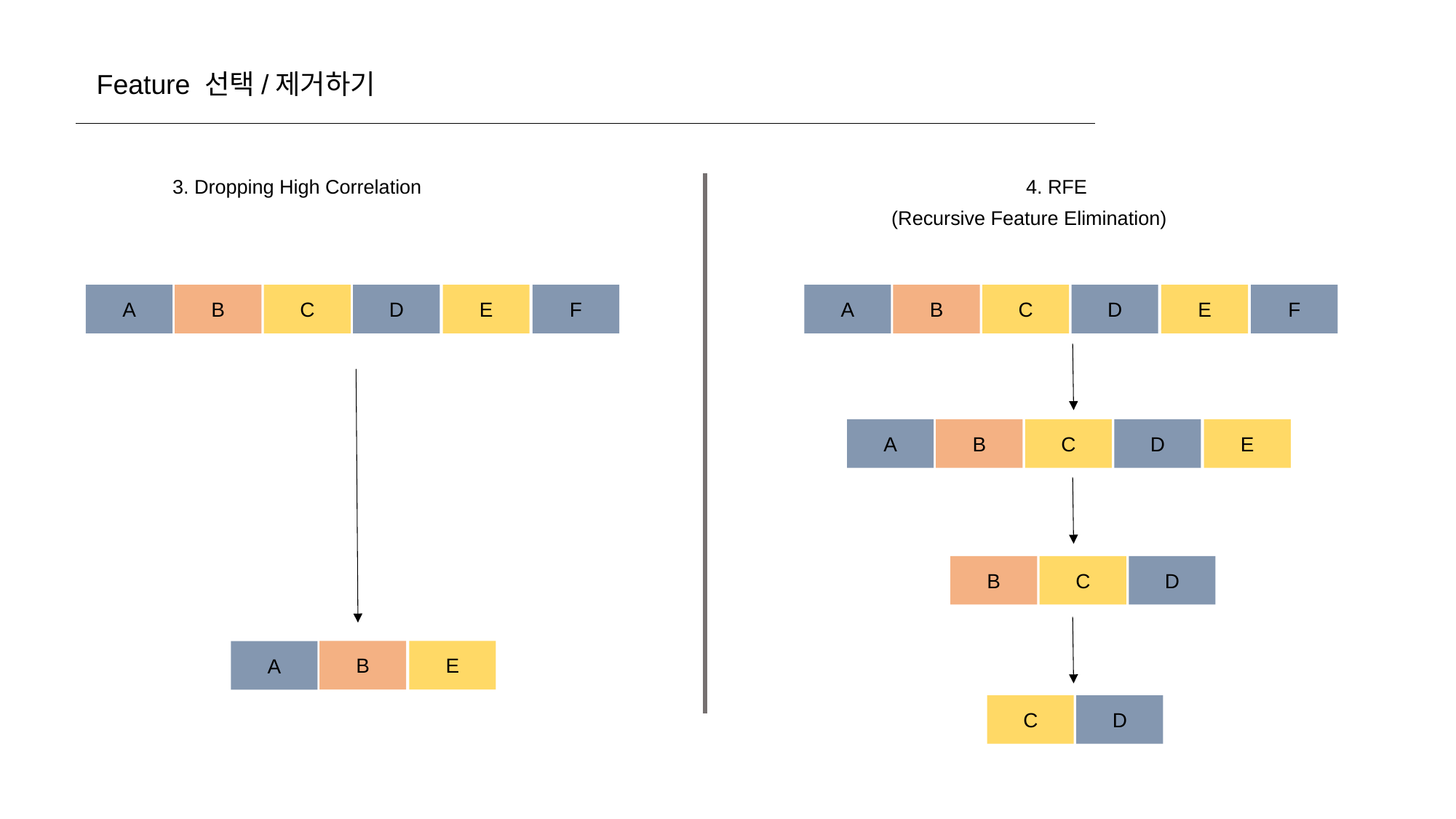

Feature 선택/제거하기
4. RFE
3. Dropping High Correlation
(Recursive Feature Elimination)
A
B
C
D
E
F
A
B
C
D
E
F
A
B
C
D
E
B
C
D
B
E
A
C
D